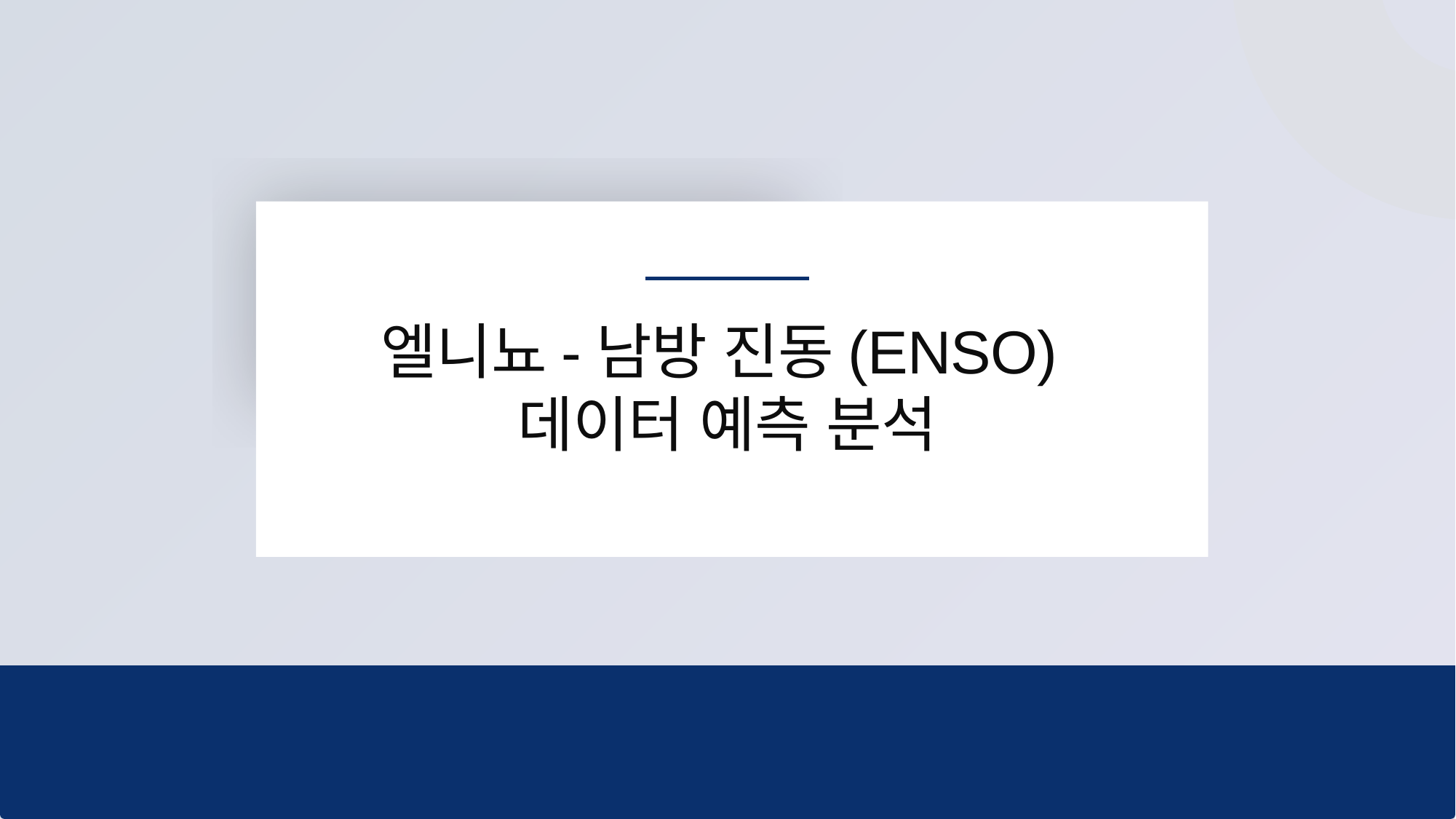

엘니뇨-남방 진동(ENSO)
데이터 예측 분석

인공지능 - 컴퓨터공학전공 3학년 김민수
1